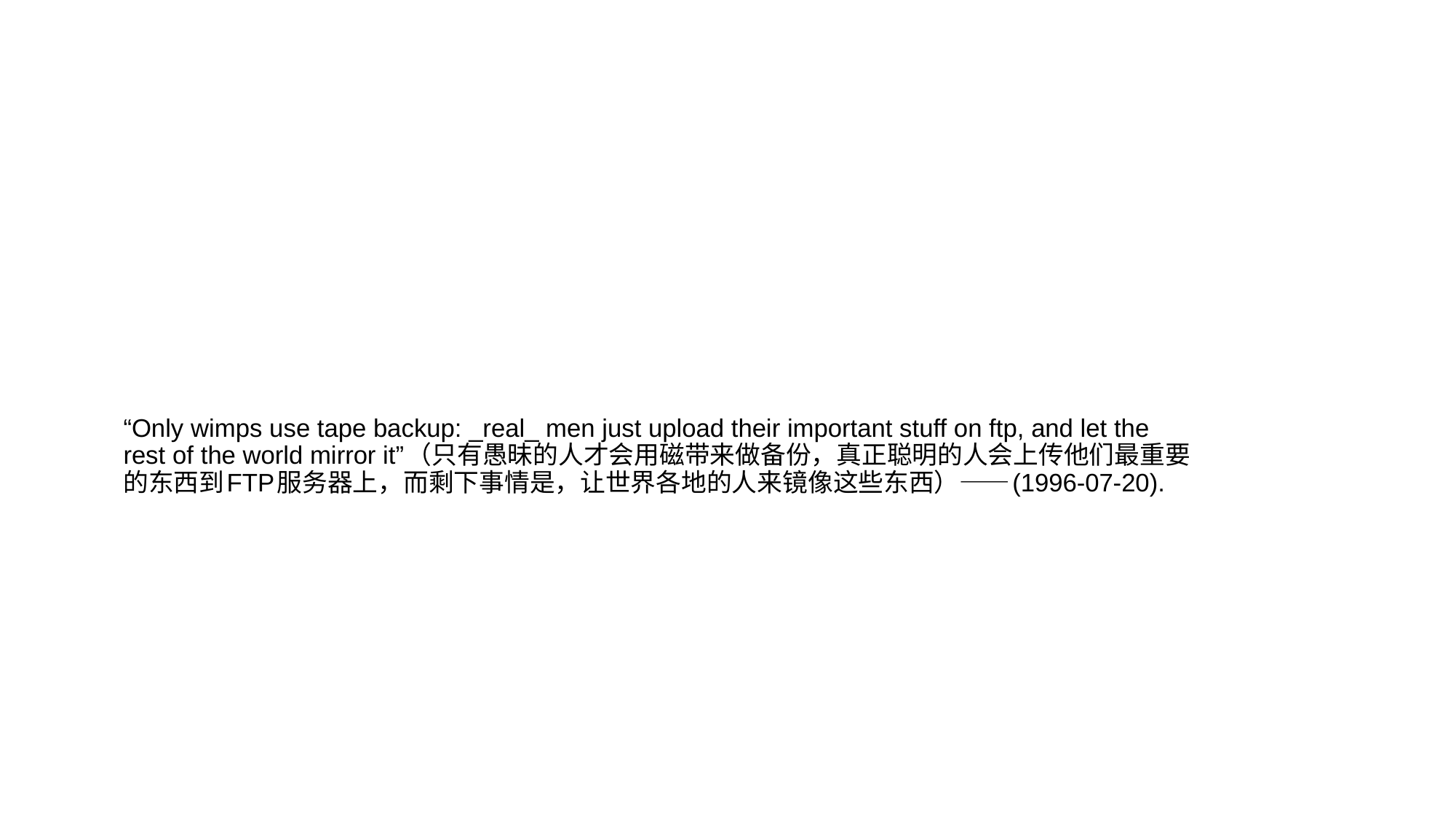

“Only wimps use tape backup: _real_ men just upload their important stuff on ftp, and let the rest of the world mirror it”（只有愚昧的人才会用磁带来做备份，真正聪明的人会上传他们最重要的东西到FTP服务器上，而剩下事情是，让世界各地的人来镜像这些东西）——(1996-07-20).